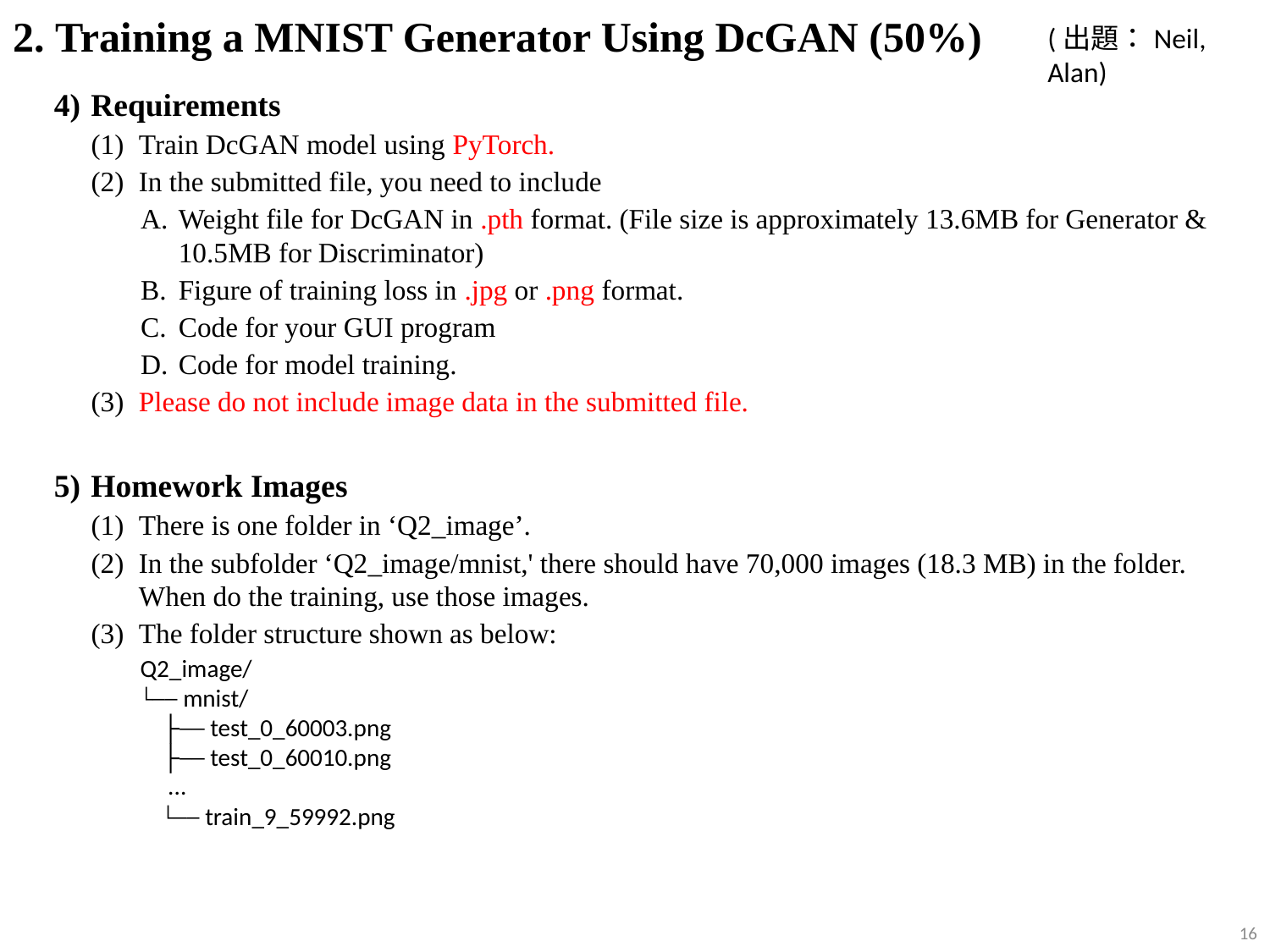

# 2. Training a MNIST Generator Using DcGAN (50%)
(出題：Neil, Alan)
Requirements
Train DcGAN model using PyTorch.
In the submitted file, you need to include
Weight file for DcGAN in .pth format. (File size is approximately 13.6MB for Generator & 10.5MB for Discriminator)
Figure of training loss in .jpg or .png format.
Code for your GUI program
Code for model training.
Please do not include image data in the submitted file.

Homework Images
There is one folder in ‘Q2_image’.
In the subfolder ‘Q2_image/mnist,' there should have 70,000 images (18.3 MB) in the folder. When do the training, use those images.
The folder structure shown as below:
Q2_image/
└── mnist/
    ├── test_0_60003.png
    ├── test_0_60010.png
     ...
    └── train_9_59992.png
16